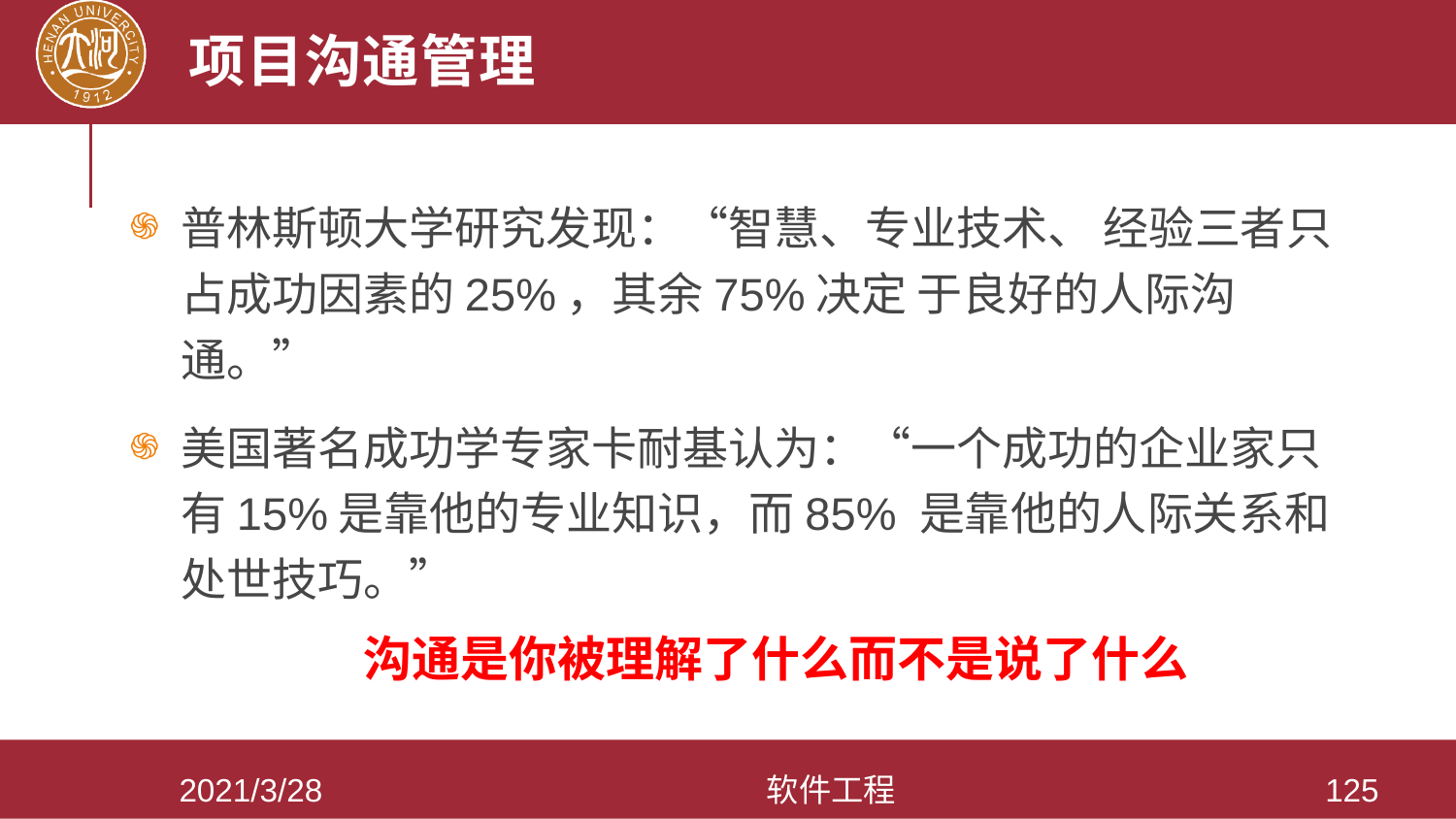

# 项目沟通管理
普林斯顿大学研究发现：“智慧、专业技术、 经验三者只占成功因素的25%，其余75%决定 于良好的人际沟通。”
美国著名成功学专家卡耐基认为：“一个成功的企业家只有15%是靠他的专业知识，而85% 是靠他的人际关系和处世技巧。”
沟通是你被理解了什么⽽不是说了什么
2021/3/28
软件工程
125